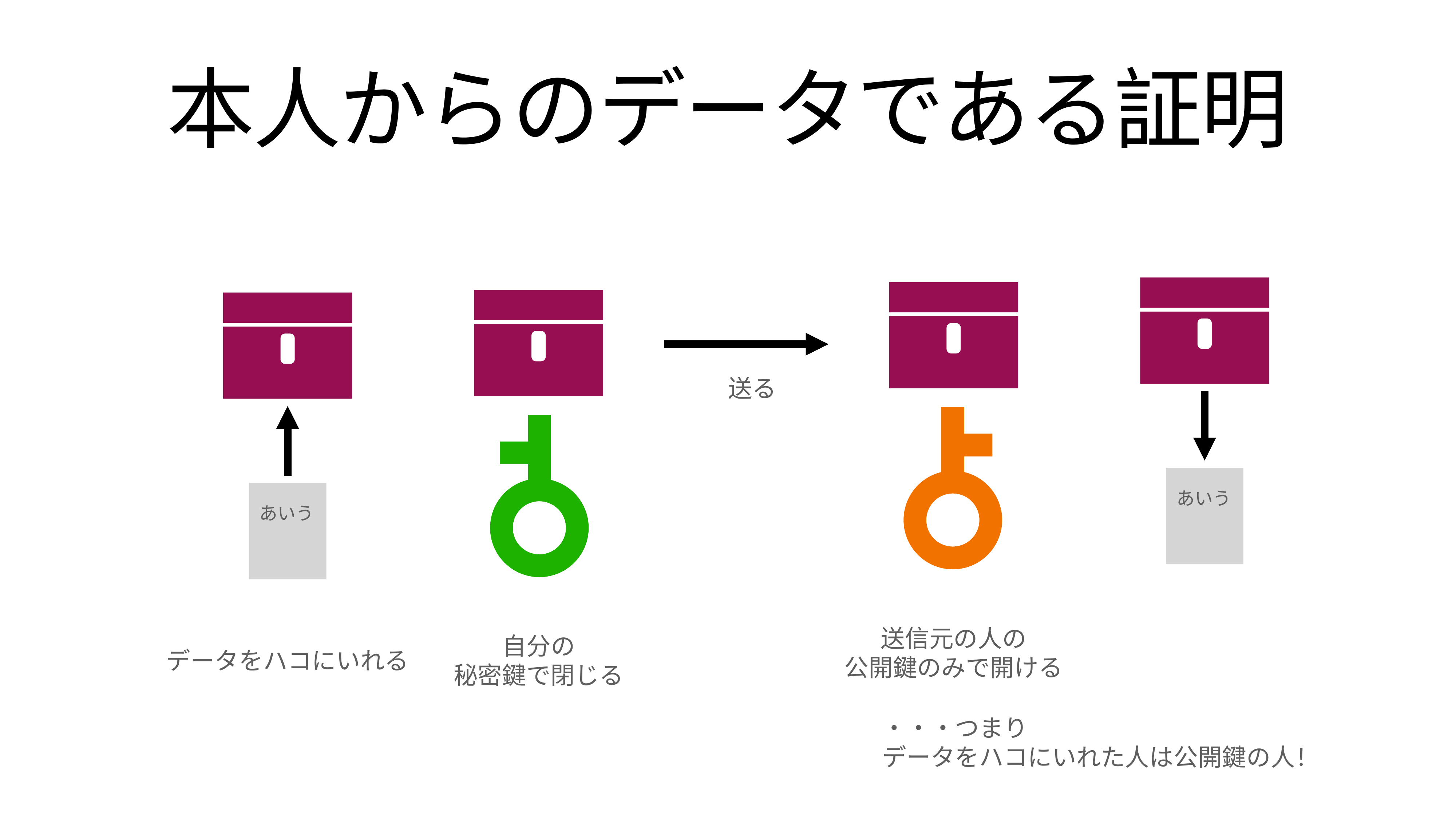

# 本人からのデータである証明

送る

あいう

あいう
送信元の人の
公開鍵のみで開ける
自分の
秘密鍵で閉じる
データをハコにいれる
・・・つまり
データをハコにいれた人は公開鍵の人！